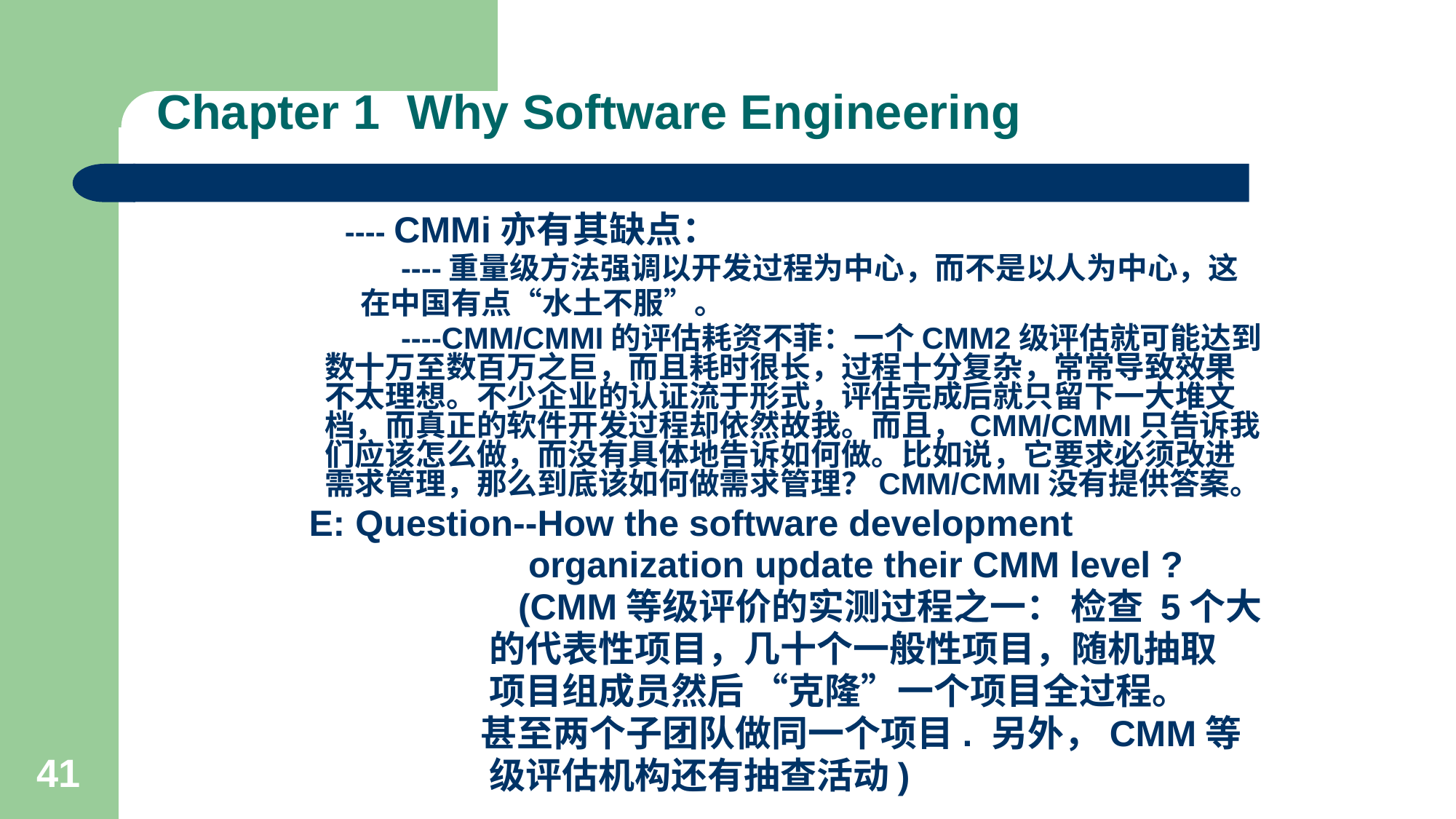

# Chapter 1  Why Software Engineering
      ---- CMMi亦有其缺点：
              ----重量级方法强调以开发过程为中心，而不是以人为中心，这
          在中国有点“水土不服”。
              ----CMM/CMMI的评估耗资不菲：一个CMM2级评估就可能达到数十万至数百万之巨，而且耗时很长，过程十分复杂，常常导致效果不太理想。不少企业的认证流于形式，评估完成后就只留下一大堆文档，而真正的软件开发过程却依然故我。而且，CMM/CMMI只告诉我们应该怎么做，而没有具体地告诉如何做。比如说，它要求必须改进需求管理，那么到底该如何做需求管理？CMM/CMMI没有提供答案。
   E: Question--How the software development
                        organization update their CMM level ?
                       (CMM等级评价的实测过程之一： 检查 5个大
                        的代表性项目，几十个一般性项目，随机抽取
                        项目组成员然后 “克隆”一个项目全过程。
                       甚至两个子团队做同一个项目. 另外，CMM等
                        级评估机构还有抽查活动)
41